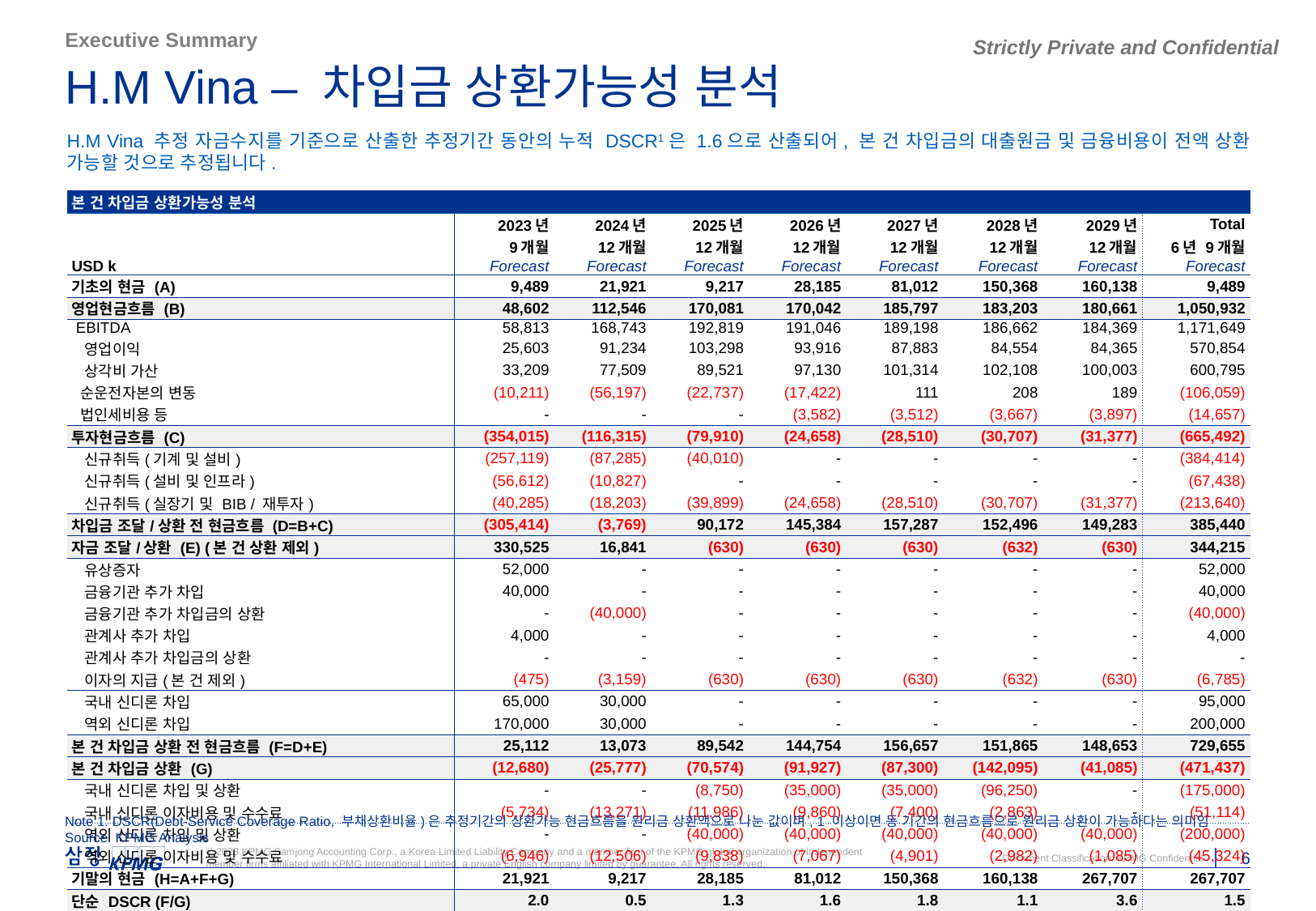

Executive Summary
H.M Vina – 차입금 상환가능성 분석
H.M Vina 추정 자금수지를 기준으로 산출한 추정기간 동안의 누적 DSCR1은 1.6으로 산출되어, 본 건 차입금의 대출원금 및 금융비용이 전액 상환 가능할 것으로 추정됩니다.
| 본 건 차입금 상환가능성 분석 |  |  |  |  |  |  |  |  |
| --- | --- | --- | --- | --- | --- | --- | --- | --- |
|  | 2023년 | 2024년 | 2025년 | 2026년 | 2027년 | 2028년 | 2029년 | Total |
|  | 9개월 | 12개월 | 12개월 | 12개월 | 12개월 | 12개월 | 12개월 | 6년 9개월 |
| USD k | Forecast | Forecast | Forecast | Forecast | Forecast | Forecast | Forecast | Forecast |
| 기초의 현금 (A) | 9,489 | 21,921 | 9,217 | 28,185 | 81,012 | 150,368 | 160,138 | 9,489 |
| 영업현금흐름 (B) | 48,602 | 112,546 | 170,081 | 170,042 | 185,797 | 183,203 | 180,661 | 1,050,932 |
| EBITDA | 58,813 | 168,743 | 192,819 | 191,046 | 189,198 | 186,662 | 184,369 | 1,171,649 |
| 영업이익 | 25,603 | 91,234 | 103,298 | 93,916 | 87,883 | 84,554 | 84,365 | 570,854 |
| 상각비 가산 | 33,209 | 77,509 | 89,521 | 97,130 | 101,314 | 102,108 | 100,003 | 600,795 |
| 순운전자본의 변동 | (10,211) | (56,197) | (22,737) | (17,422) | 111 | 208 | 189 | (106,059) |
| 법인세비용 등 | - | - | - | (3,582) | (3,512) | (3,667) | (3,897) | (14,657) |
| 투자현금흐름 (C) | (354,015) | (116,315) | (79,910) | (24,658) | (28,510) | (30,707) | (31,377) | (665,492) |
| 신규취득(기계 및 설비) | (257,119) | (87,285) | (40,010) | - | - | - | - | (384,414) |
| 신규취득(설비 및 인프라) | (56,612) | (10,827) | - | - | - | - | - | (67,438) |
| 신규취득(실장기 및 BIB / 재투자) | (40,285) | (18,203) | (39,899) | (24,658) | (28,510) | (30,707) | (31,377) | (213,640) |
| 차입금 조달/상환 전 현금흐름 (D=B+C) | (305,414) | (3,769) | 90,172 | 145,384 | 157,287 | 152,496 | 149,283 | 385,440 |
| 자금 조달/상환 (E) (본 건 상환 제외) | 330,525 | 16,841 | (630) | (630) | (630) | (632) | (630) | 344,215 |
| 유상증자 | 52,000 | - | - | - | - | - | - | 52,000 |
| 금융기관 추가 차입 | 40,000 | - | - | - | - | - | - | 40,000 |
| 금융기관 추가 차입금의 상환 | - | (40,000) | - | - | - | - | - | (40,000) |
| 관계사 추가 차입 | 4,000 | - | - | - | - | - | - | 4,000 |
| 관계사 추가 차입금의 상환 | - | - | - | - | - | - | - | - |
| 이자의 지급(본 건 제외) | (475) | (3,159) | (630) | (630) | (630) | (632) | (630) | (6,785) |
| 국내 신디론 차입 | 65,000 | 30,000 | - | - | - | - | - | 95,000 |
| 역외 신디론 차입 | 170,000 | 30,000 | - | - | - | - | - | 200,000 |
| 본 건 차입금 상환 전 현금흐름 (F=D+E) | 25,112 | 13,073 | 89,542 | 144,754 | 156,657 | 151,865 | 148,653 | 729,655 |
| 본 건 차입금 상환 (G) | (12,680) | (25,777) | (70,574) | (91,927) | (87,300) | (142,095) | (41,085) | (471,437) |
| 국내 신디론 차입 및 상환 | - | - | (8,750) | (35,000) | (35,000) | (96,250) | - | (175,000) |
| 국내 신디론 이자비용 및 수수료 | (5,734) | (13,271) | (11,986) | (9,860) | (7,400) | (2,863) | - | (51,114) |
| 역외 신디론 차입 및 상환 | - | - | (40,000) | (40,000) | (40,000) | (40,000) | (40,000) | (200,000) |
| 역외 신디론 이자비용 및 수수료 | (6,946) | (12,506) | (9,838) | (7,067) | (4,901) | (2,982) | (1,085) | (45,324) |
| 기말의 현금 (H=A+F+G) | 21,921 | 9,217 | 28,185 | 81,012 | 150,368 | 160,138 | 267,707 | 267,707 |
| 단순 DSCR (F/G) | 2.0 | 0.5 | 1.3 | 1.6 | 1.8 | 1.1 | 3.6 | 1.5 |
| 누적 DSCR ((A+F)/G) | 2.7 | 1.4 | 1.4 | 1.9 | 2.7 | 2.1 | 7.5 | 1.6 |
Note 1: DSCR(Debt-Service Coverage Ratio, 부채상환비율)은 추정기간의 상환가능 현금흐름을 원리금 상환액으로 나눈 값이며, 1 이상이면 동 기간의 현금흐름으로 원리금 상환이 가능하다는 의미임
Source: KPMG Analysis